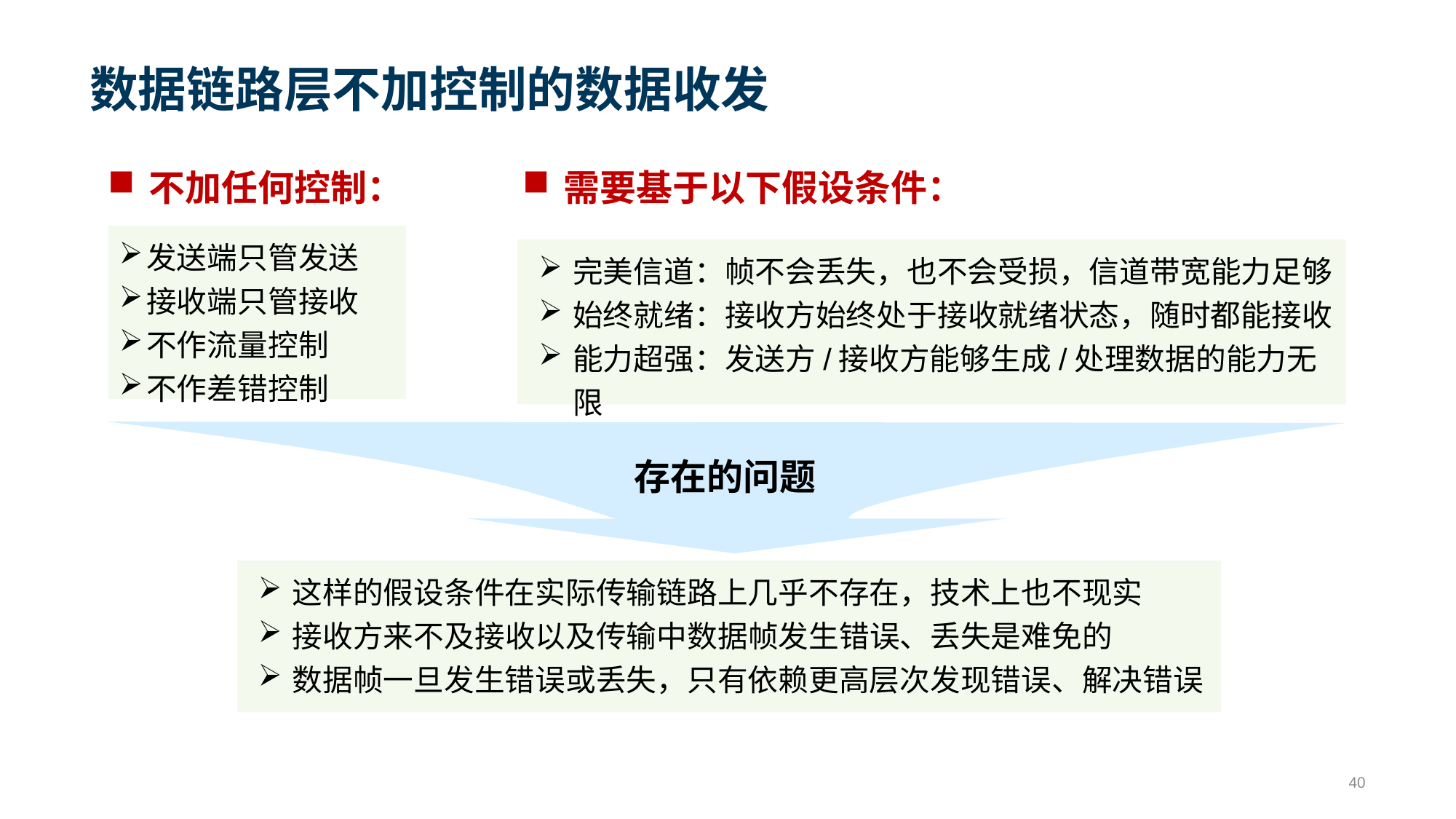

# 数据链路层不加控制的数据收发
不加任何控制：
需要基于以下假设条件：
发送端只管发送
接收端只管接收
不作流量控制
不作差错控制

完美信道：帧不会丢失，也不会受损，信道带宽能力足够
始终就绪：接收方始终处于接收就绪状态，随时都能接收
能力超强：发送方/接收方能够生成/处理数据的能力无限

存在的问题
这样的假设条件在实际传输链路上几乎不存在，技术上也不现实
接收方来不及接收以及传输中数据帧发生错误、丢失是难免的
数据帧一旦发生错误或丢失，只有依赖更高层次发现错误、解决错误
40